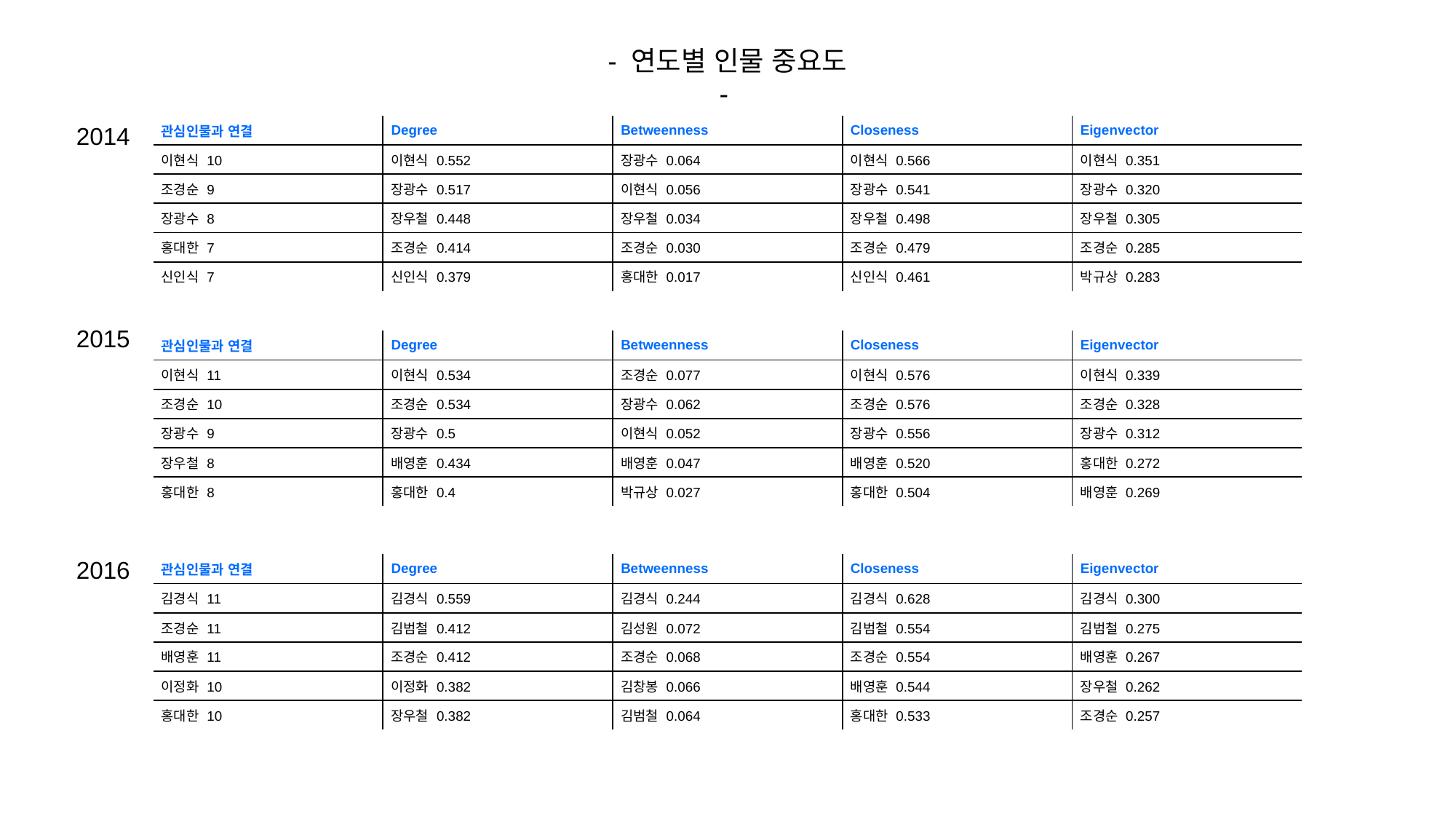

- 연도별 인물 중요도 -

2014
| 관심인물과 연결 | Degree | Betweenness | Closeness | Eigenvector |
| --- | --- | --- | --- | --- |
| 이현식 10 | 이현식 0.552 | 장광수 0.064 | 이현식 0.566 | 이현식 0.351 |
| 조경순 9 | 장광수 0.517 | 이현식 0.056 | 장광수 0.541 | 장광수 0.320 |
| 장광수 8 | 장우철 0.448 | 장우철 0.034 | 장우철 0.498 | 장우철 0.305 |
| 홍대한 7 | 조경순 0.414 | 조경순 0.030 | 조경순 0.479 | 조경순 0.285 |
| 신인식 7 | 신인식 0.379 | 홍대한 0.017 | 신인식 0.461 | 박규상 0.283 |
2015
| 관심인물과 연결 | Degree | Betweenness | Closeness | Eigenvector |
| --- | --- | --- | --- | --- |
| 이현식 11 | 이현식 0.534 | 조경순 0.077 | 이현식 0.576 | 이현식 0.339 |
| 조경순 10 | 조경순 0.534 | 장광수 0.062 | 조경순 0.576 | 조경순 0.328 |
| 장광수 9 | 장광수 0.5 | 이현식 0.052 | 장광수 0.556 | 장광수 0.312 |
| 장우철 8 | 배영훈 0.434 | 배영훈 0.047 | 배영훈 0.520 | 홍대한 0.272 |
| 홍대한 8 | 홍대한 0.4 | 박규상 0.027 | 홍대한 0.504 | 배영훈 0.269 |
2016
| 관심인물과 연결 | Degree | Betweenness | Closeness | Eigenvector |
| --- | --- | --- | --- | --- |
| 김경식 11 | 김경식 0.559 | 김경식 0.244 | 김경식 0.628 | 김경식 0.300 |
| 조경순 11 | 김범철 0.412 | 김성원 0.072 | 김범철 0.554 | 김범철 0.275 |
| 배영훈 11 | 조경순 0.412 | 조경순 0.068 | 조경순 0.554 | 배영훈 0.267 |
| 이정화 10 | 이정화 0.382 | 김창봉 0.066 | 배영훈 0.544 | 장우철 0.262 |
| 홍대한 10 | 장우철 0.382 | 김범철 0.064 | 홍대한 0.533 | 조경순 0.257 |